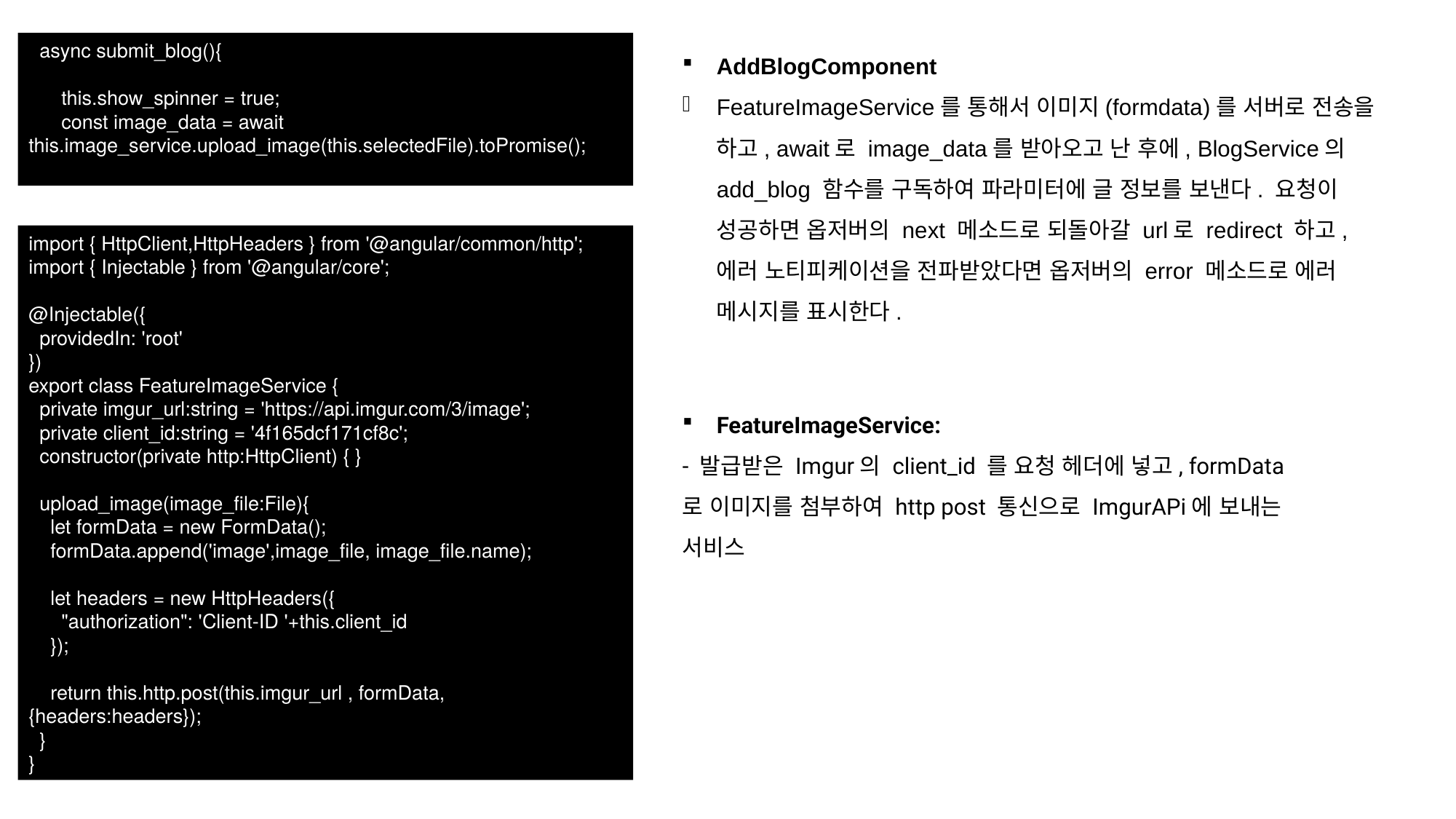

async submit_blog(){

      this.show_spinner = true;
      const image_data = await this.image_service.upload_image(this.selectedFile).toPromise();

AddBlogComponent
FeatureImageService를 통해서 이미지(formdata)를 서버로 전송을 하고, await로 image_data를 받아오고 난 후에, BlogService의 add_blog 함수를 구독하여 파라미터에 글 정보를 보낸다. 요청이 성공하면 옵저버의 next 메소드로 되돌아갈 url로 redirect 하고, 에러 노티피케이션을 전파받았다면 옵저버의 error 메소드로 에러 메시지를 표시한다.
import { HttpClient,HttpHeaders } from '@angular/common/http';
import { Injectable } from '@angular/core';

@Injectable({
  providedIn: 'root'
})
export class FeatureImageService {
  private imgur_url:string = 'https://api.imgur.com/3/image';
  private client_id:string = '4f165dcf171cf8c';
  constructor(private http:HttpClient) { }
  upload_image(image_file:File){
    let formData = new FormData();
    formData.append('image',image_file, image_file.name);
    let headers = new HttpHeaders({
      "authorization": 'Client-ID '+this.client_id
    });
    return this.http.post(this.imgur_url , formData, {headers:headers});
  }
}
FeatureImageService:
- 발급받은 Imgur의 client_id 를 요청 헤더에 넣고, formData로 이미지를 첨부하여 http post 통신으로 ImgurAPi에 보내는 서비스